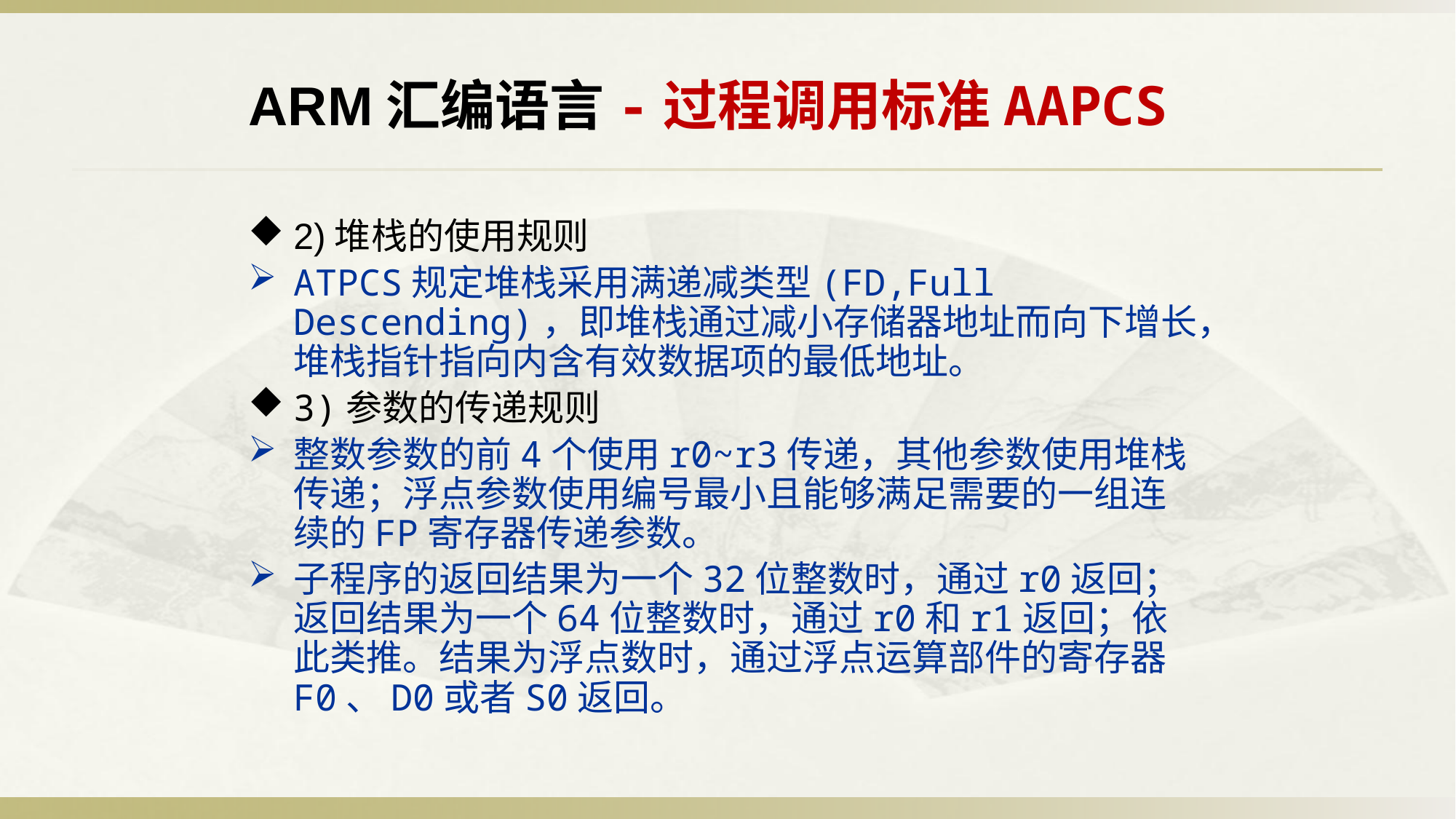

ARM汇编语言-过程调用标准AAPCS
2)堆栈的使用规则
ATPCS规定堆栈采用满递减类型(FD,Full Descending)，即堆栈通过减小存储器地址而向下增长，堆栈指针指向内含有效数据项的最低地址。
3)参数的传递规则
整数参数的前4个使用r0~r3传递，其他参数使用堆栈传递；浮点参数使用编号最小且能够满足需要的一组连续的FP寄存器传递参数。
子程序的返回结果为一个32位整数时，通过r0返回；返回结果为一个64位整数时，通过r0和r1返回；依此类推。结果为浮点数时，通过浮点运算部件的寄存器F0、D0或者S0返回。